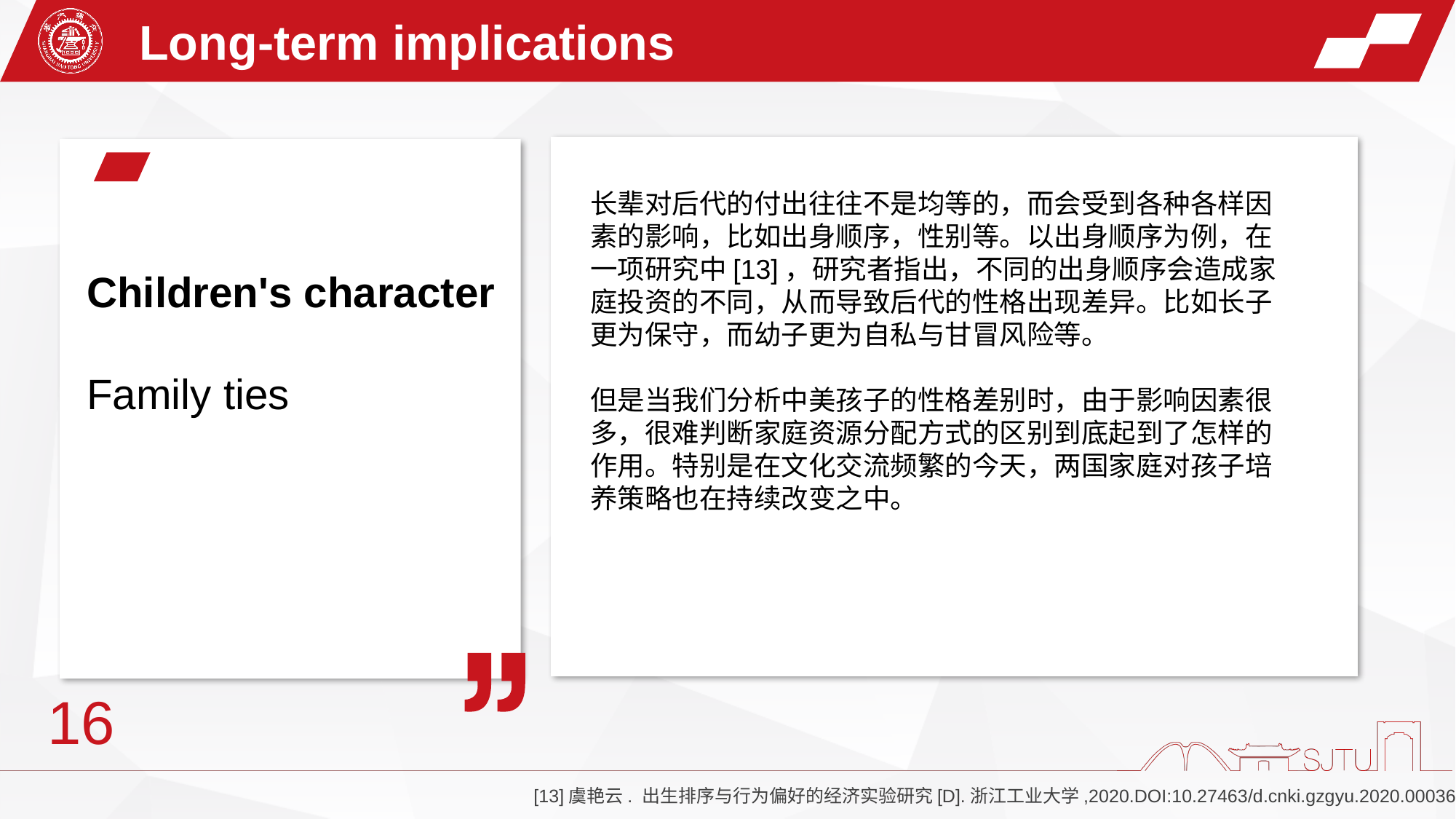

Long-term implications

长辈对后代的付出往往不是均等的，而会受到各种各样因素的影响，比如出身顺序，性别等。以出身顺序为例，在一项研究中[13]，研究者指出，不同的出身顺序会造成家庭投资的不同，从而导致后代的性格出现差异。比如长子更为保守，而幼子更为自私与甘冒风险等。

但是当我们分析中美孩子的性格差别时，由于影响因素很多，很难判断家庭资源分配方式的区别到底起到了怎样的作用。特别是在文化交流频繁的今天，两国家庭对孩子培养策略也在持续改变之中。

Children's character

Family ties

16

[13]虞艳云. 出生排序与行为偏好的经济实验研究[D].浙江工业大学,2020.DOI:10.27463/d.cnki.gzgyu.2020.000363.